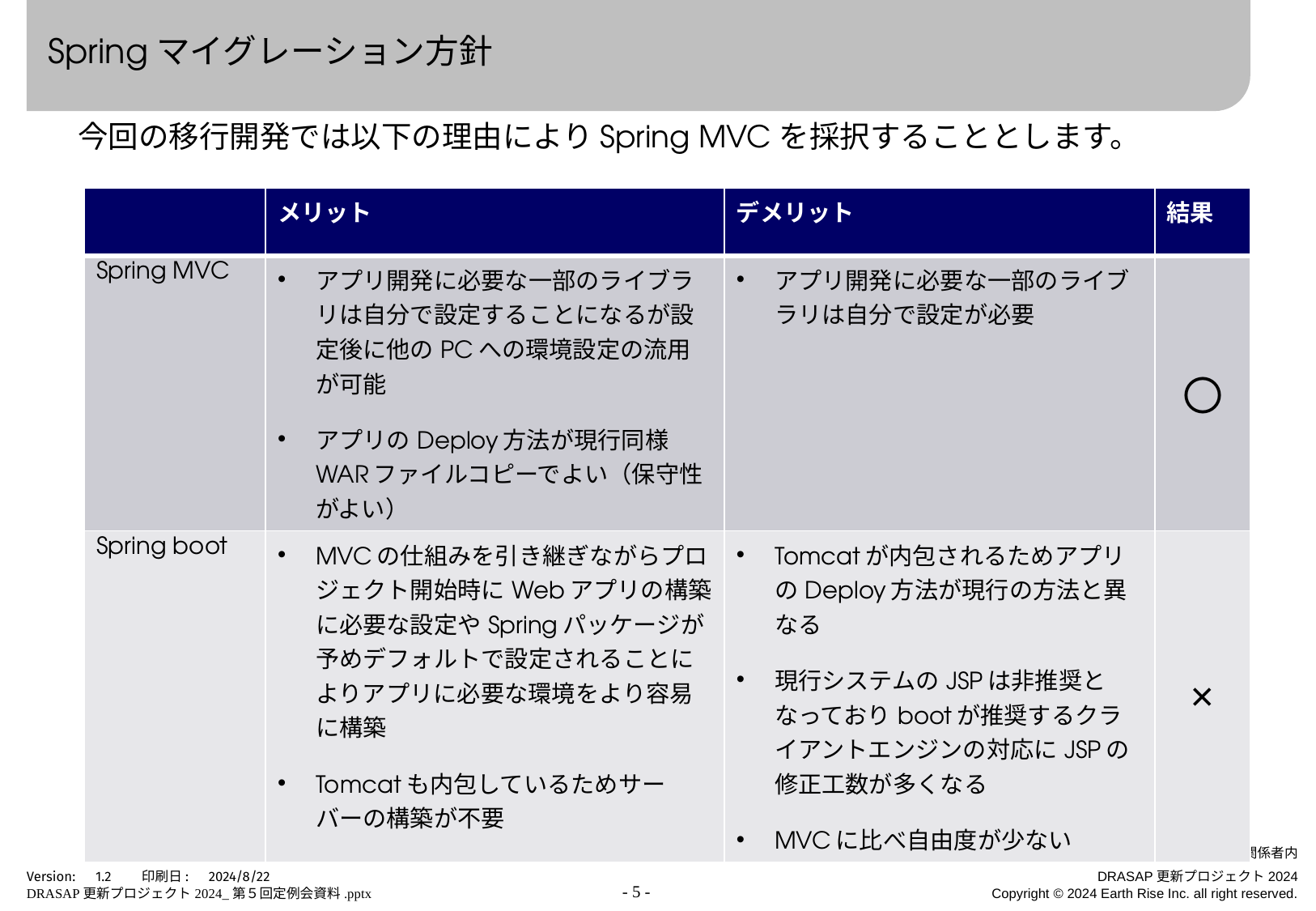

# Springマイグレーション方針
今回の移行開発では以下の理由によりSpring MVCを採択することとします。
|  | メリット | デメリット | 結果 |
| --- | --- | --- | --- |
| Spring MVC | アプリ開発に必要な一部のライブラリは自分で設定することになるが設定後に他のPCへの環境設定の流用が可能 アプリのDeploy方法が現行同様WARファイルコピーでよい（保守性がよい） | アプリ開発に必要な一部のライブラリは自分で設定が必要 | 〇 |
| Spring boot | MVCの仕組みを引き継ぎながらプロジェクト開始時にWebアプリの構築に必要な設定やSpringパッケージが予めデフォルトで設定されることによりアプリに必要な環境をより容易に構築 Tomcatも内包しているためサーバーの構築が不要 | Tomcatが内包されるためアプリのDeploy方法が現行の方法と異なる 現行システムのJSPは非推奨となっておりbootが推奨するクライアントエンジンの対応にJSPの修正工数が多くなる MVCに比べ自由度が少ない | × |